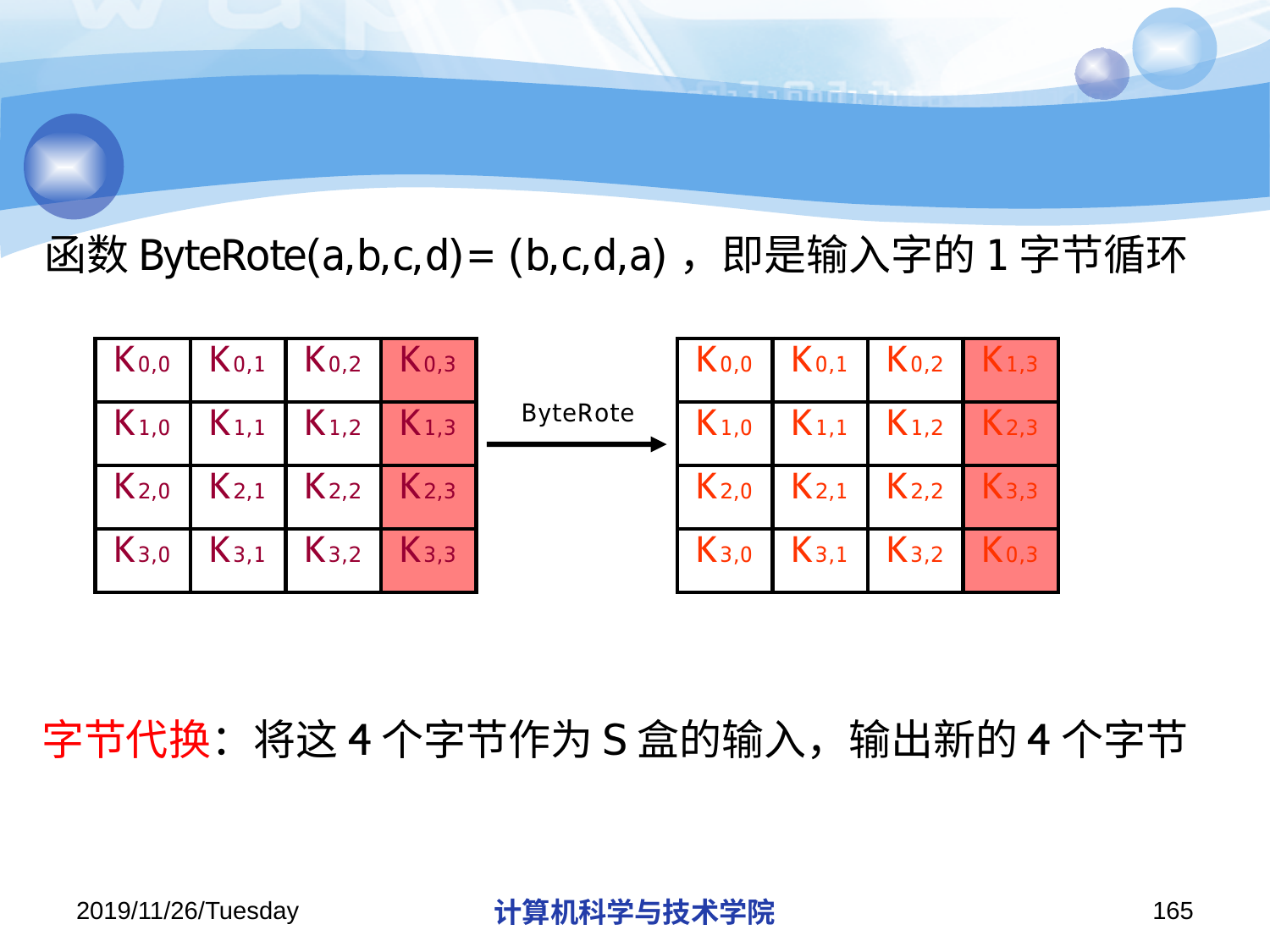

#
函数ByteRote(a,b,c,d)= (b,c,d,a)，即是输入字的1字节循环
| K0,0 | K0,1 | K0,2 | K0,3 |
| --- | --- | --- | --- |
| K1,0 | K1,1 | K1,2 | K1,3 |
| K2,0 | K2,1 | K2,2 | K2,3 |
| K3,0 | K3,1 | K3,2 | K3,3 |
| K0,0 | K0,1 | K0,2 | K1,3 |
| --- | --- | --- | --- |
| K1,0 | K1,1 | K1,2 | K2,3 |
| K2,0 | K2,1 | K2,2 | K3,3 |
| K3,0 | K3,1 | K3,2 | K0,3 |
ByteRote

字节代换：将这4个字节作为S盒的输入，输出新的4个字节
2019/11/26/Tuesday
计算机科学与技术学院
165